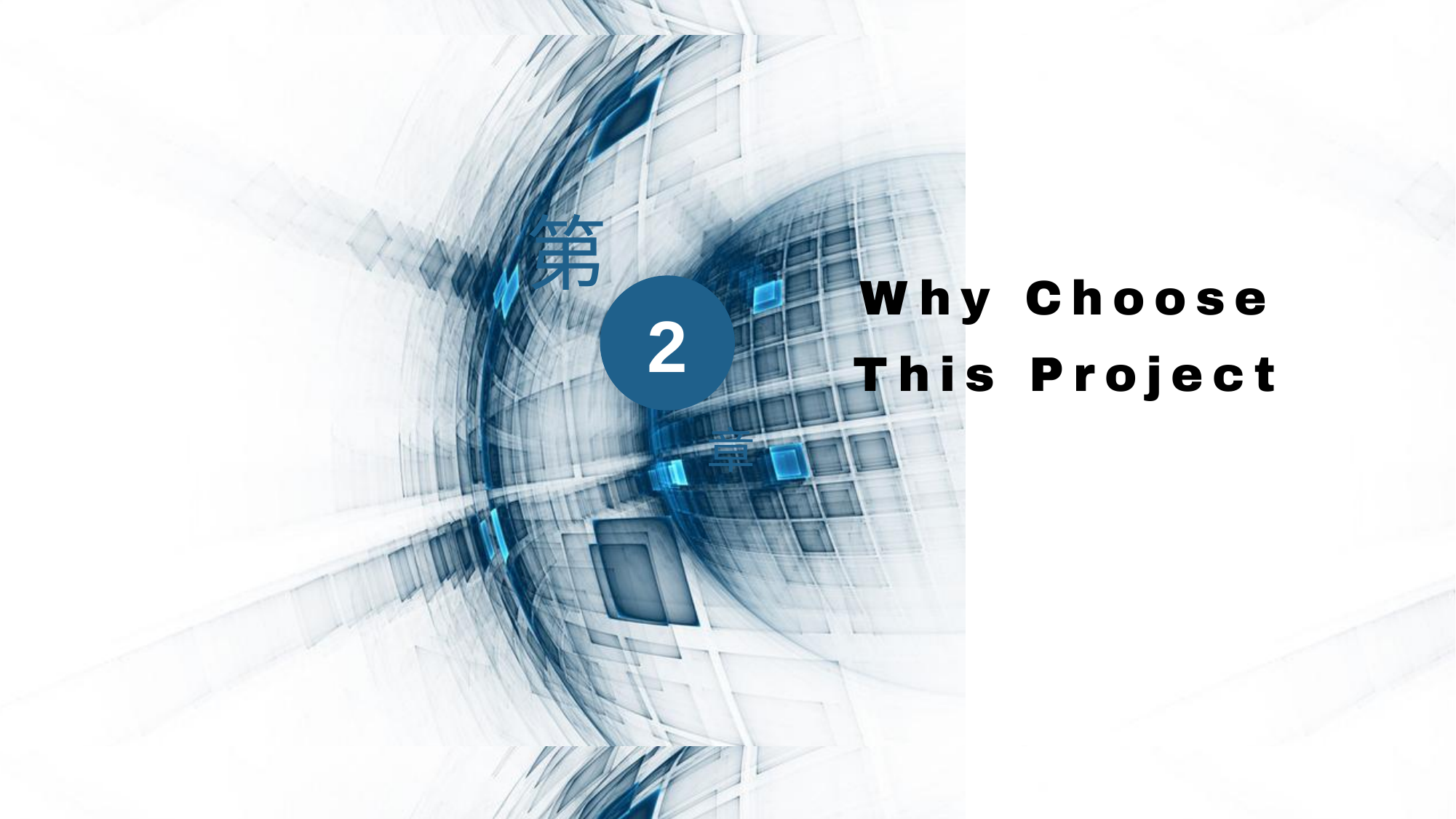

第
Why Choose This Project
2
章